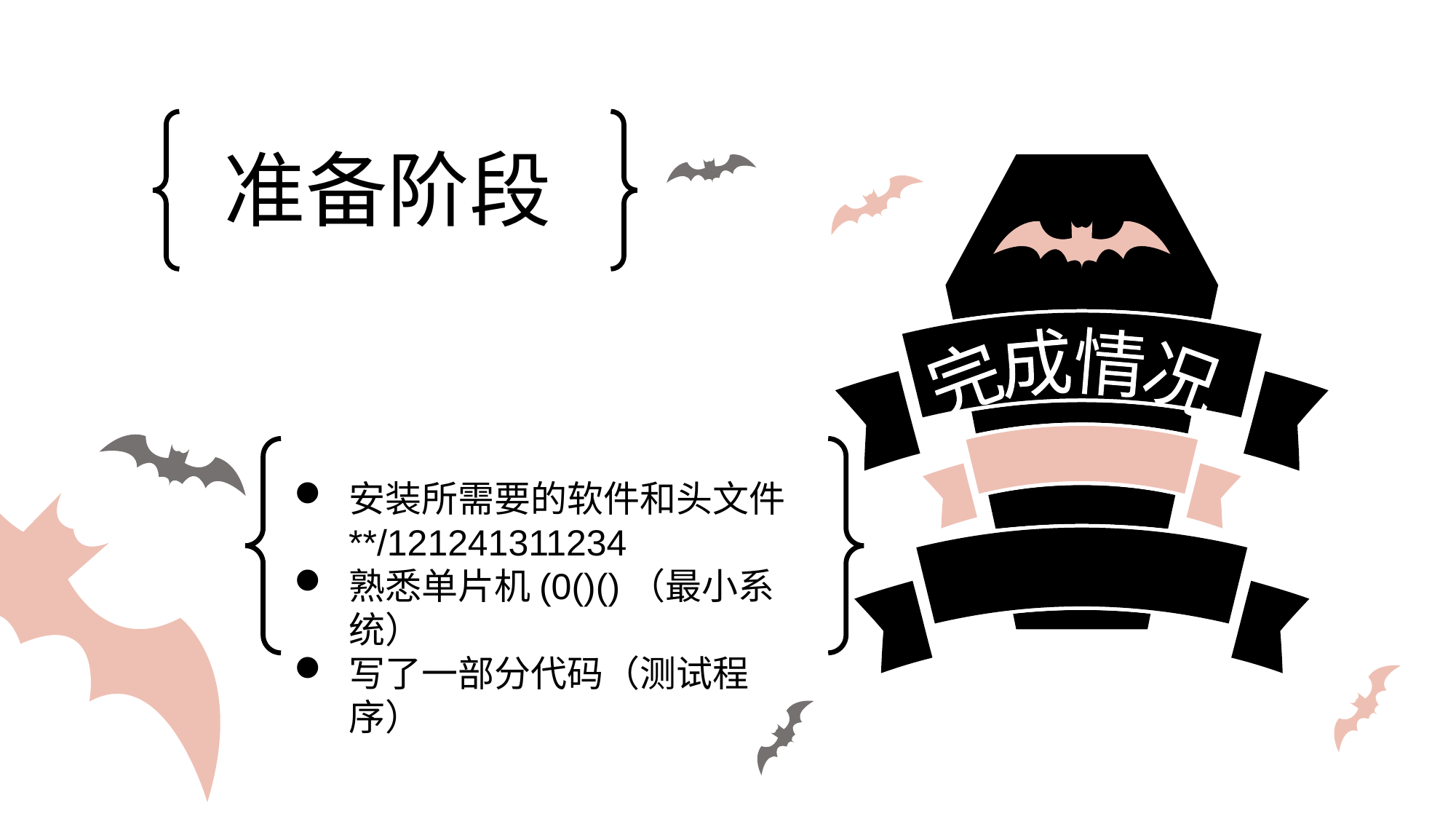

准备阶段

完成情况

安装所需要的软件和头文件**/121241311234
熟悉单片机(0()()（最小系统）
写了一部分代码（测试程序）